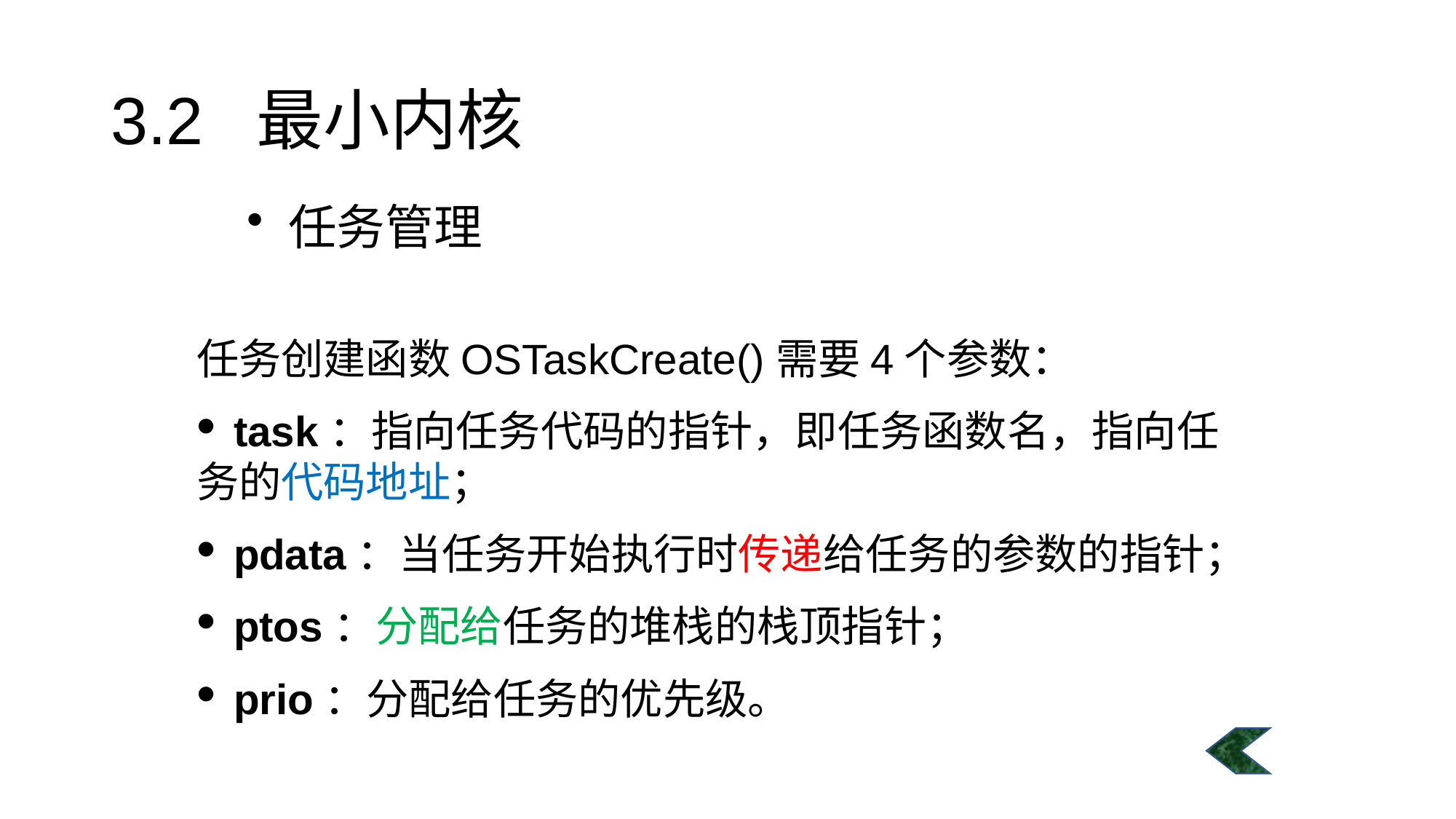

# 3.2  最小内核
任务管理
任务创建函数OSTaskCreate()需要4个参数：
 task：指向任务代码的指针，即任务函数名，指向任务的代码地址；
 pdata：当任务开始执行时传递给任务的参数的指针；
 ptos：分配给任务的堆栈的栈顶指针；
 prio：分配给任务的优先级。